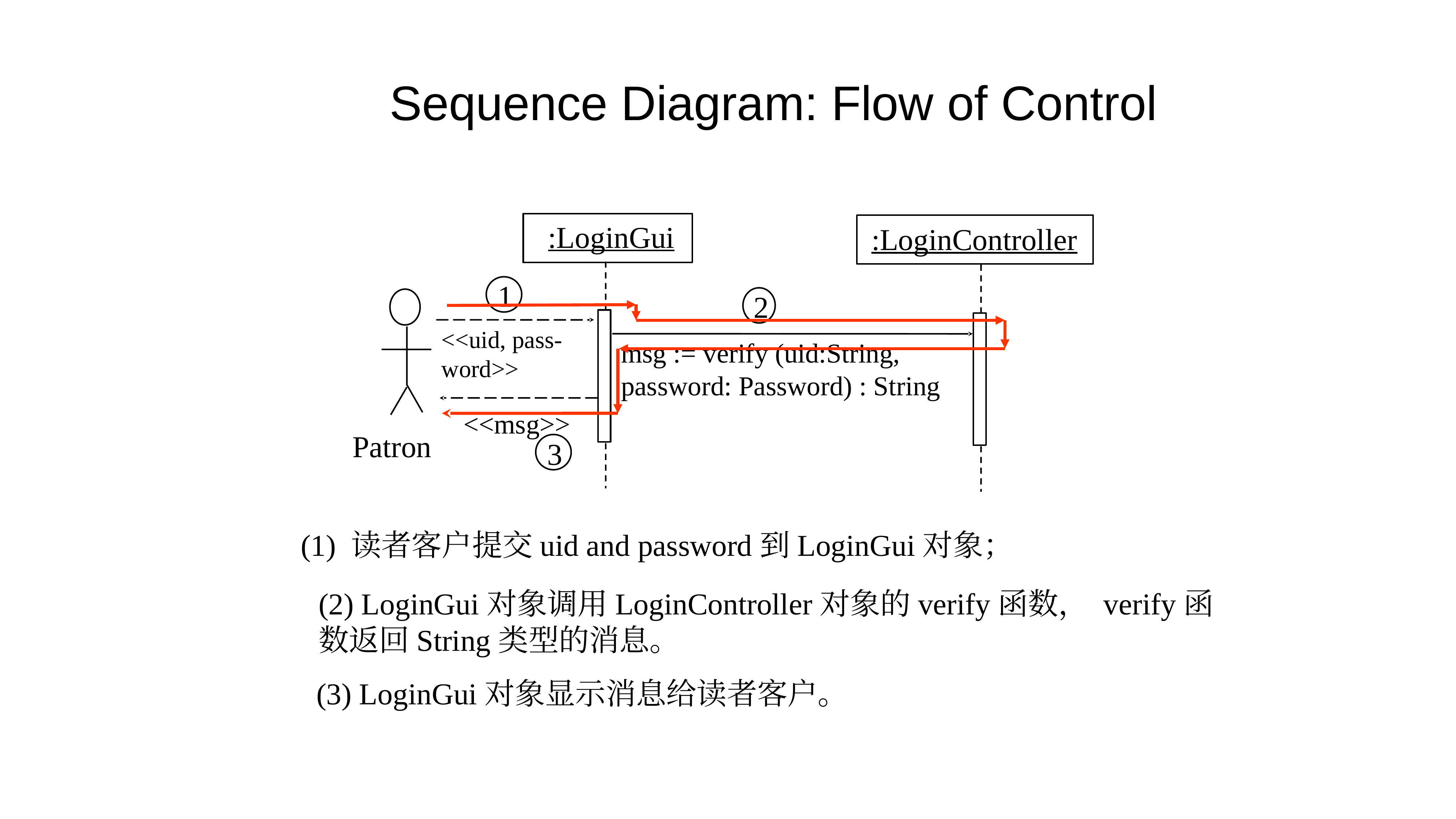

# Sequence Diagram: Flow of Control

:LoginGui
:LoginController

1
(1) 读者客户提交uid and password到LoginGui对象；

2
(2) LoginGui对象调用LoginController对象的verify函数， verify函数返回String类型的消息。

<<uid, pass-word>>

msg := verify (uid:String, password: Password) : String

<<msg>>

Patron

3
(3) LoginGui对象显示消息给读者客户。